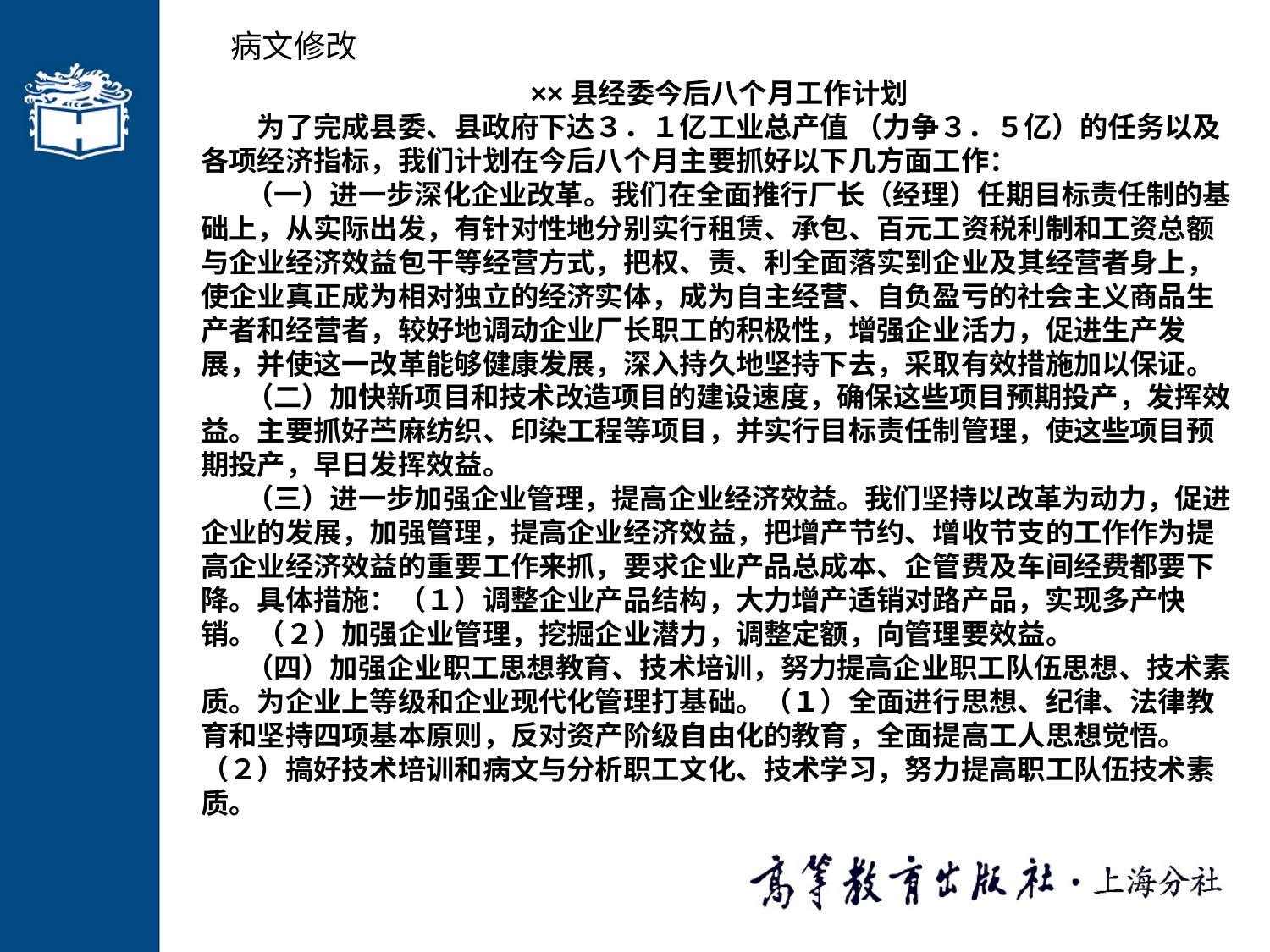

病文修改
××县经委今后八个月工作计划
　　为了完成县委、县政府下达３．１亿工业总产值 （力争３．５亿）的任务以及各项经济指标，我们计划在今后八个月主要抓好以下几方面工作：
      （一）进一步深化企业改革。我们在全面推行厂长（经理）任期目标责任制的基础上，从实际出发，有针对性地分别实行租赁、承包、百元工资税利制和工资总额与企业经济效益包干等经营方式，把权、责、利全面落实到企业及其经营者身上，使企业真正成为相对独立的经济实体，成为自主经营、自负盈亏的社会主义商品生产者和经营者，较好地调动企业厂长职工的积极性，增强企业活力，促进生产发展，并使这一改革能够健康发展，深入持久地坚持下去，采取有效措施加以保证。
      （二）加快新项目和技术改造项目的建设速度，确保这些项目预期投产，发挥效益。主要抓好苎麻纺织、印染工程等项目，并实行目标责任制管理，使这些项目预期投产，早日发挥效益。
      （三）进一步加强企业管理，提高企业经济效益。我们坚持以改革为动力，促进企业的发展，加强管理，提高企业经济效益，把增产节约、增收节支的工作作为提高企业经济效益的重要工作来抓，要求企业产品总成本、企管费及车间经费都要下降。具体措施：（１）调整企业产品结构，大力增产适销对路产品，实现多产快销。（２）加强企业管理，挖掘企业潜力，调整定额，向管理要效益。
      （四）加强企业职工思想教育、技术培训，努力提高企业职工队伍思想、技术素质。为企业上等级和企业现代化管理打基础。（１）全面进行思想、纪律、法律教育和坚持四项基本原则，反对资产阶级自由化的教育，全面提高工人思想觉悟。（２）搞好技术培训和病文与分析职工文化、技术学习，努力提高职工队伍技术素质。